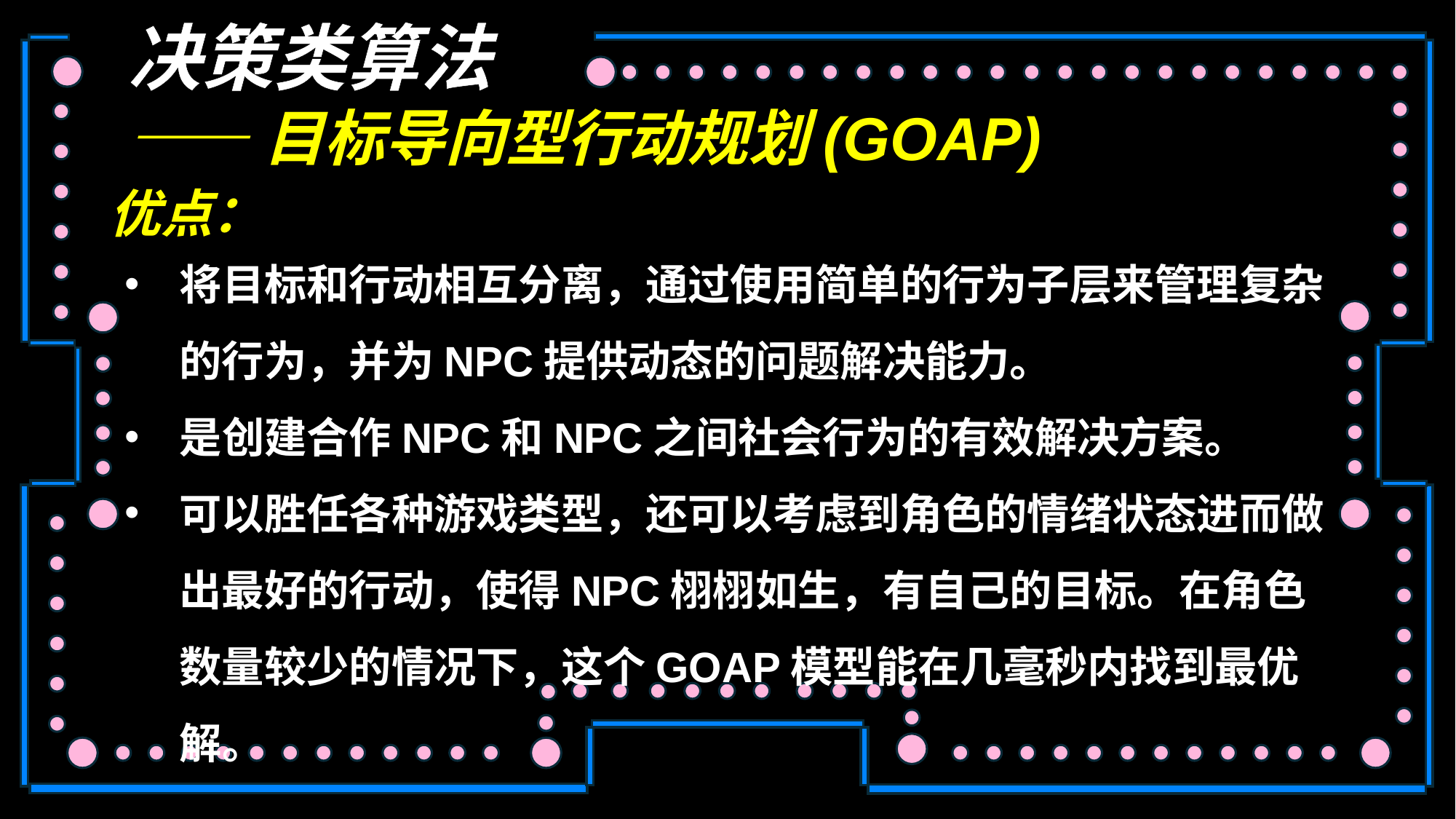

决策类算法

——目标导向型行动规划(GOAP)

优点：

将目标和行动相互分离，通过使用简单的行为子层来管理复杂的行为，并为NPC提供动态的问题解决能力。
是创建合作NPC和NPC之间社会行为的有效解决方案。
可以胜任各种游戏类型，还可以考虑到角色的情绪状态进而做出最好的行动，使得NPC栩栩如生，有自己的目标。在角色数量较少的情况下，这个GOAP模型能在几毫秒内找到最优解。